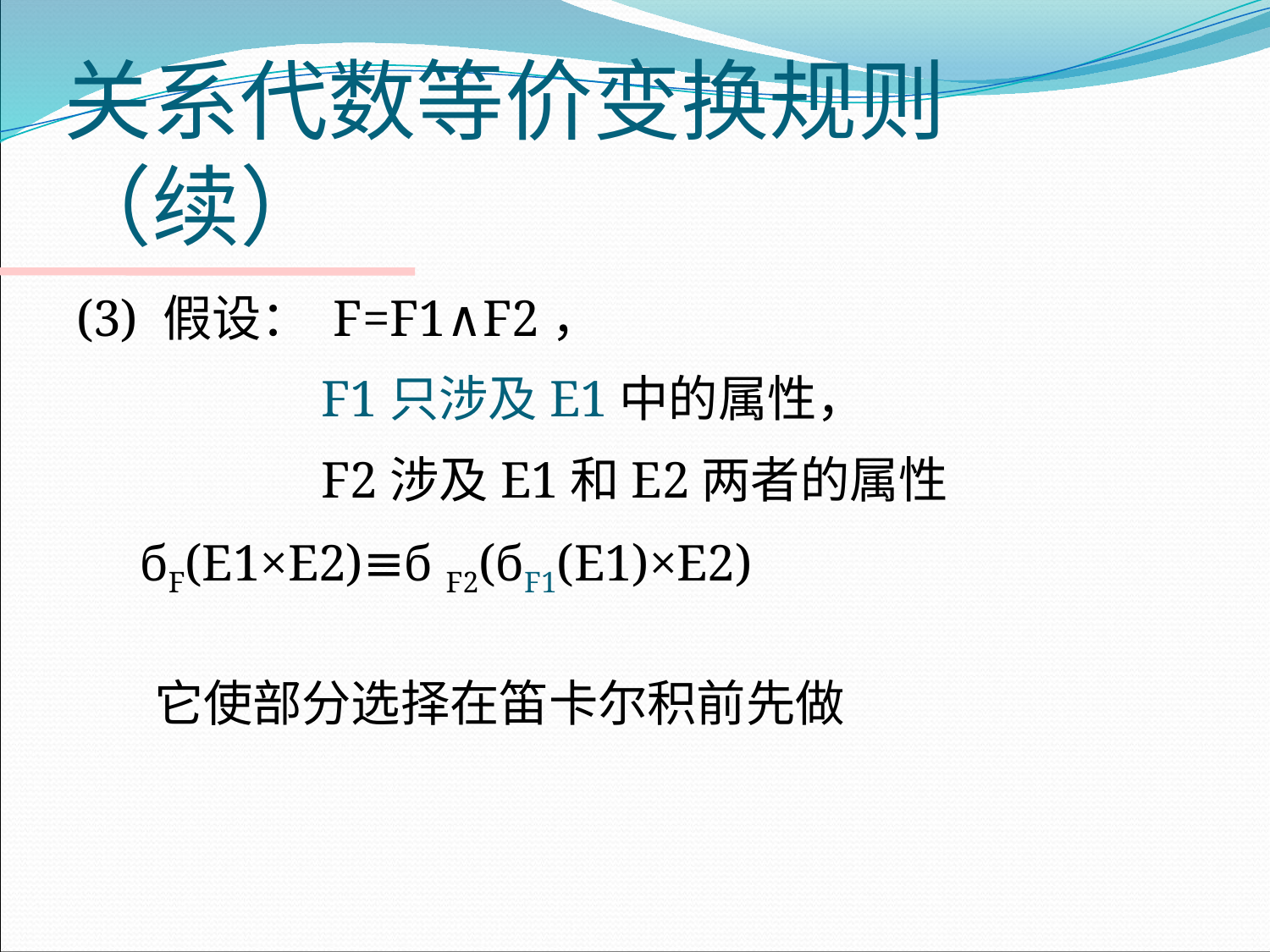

# 关系代数等价变换规则（续）
(3) 假设： F=F1∧F2，
                   F1只涉及E1中的属性，
                   F2涉及E1和E2两者的属性
	  бF(E1×E2)≡б F2(бF1(E1)×E2)

      它使部分选择在笛卡尔积前先做

865